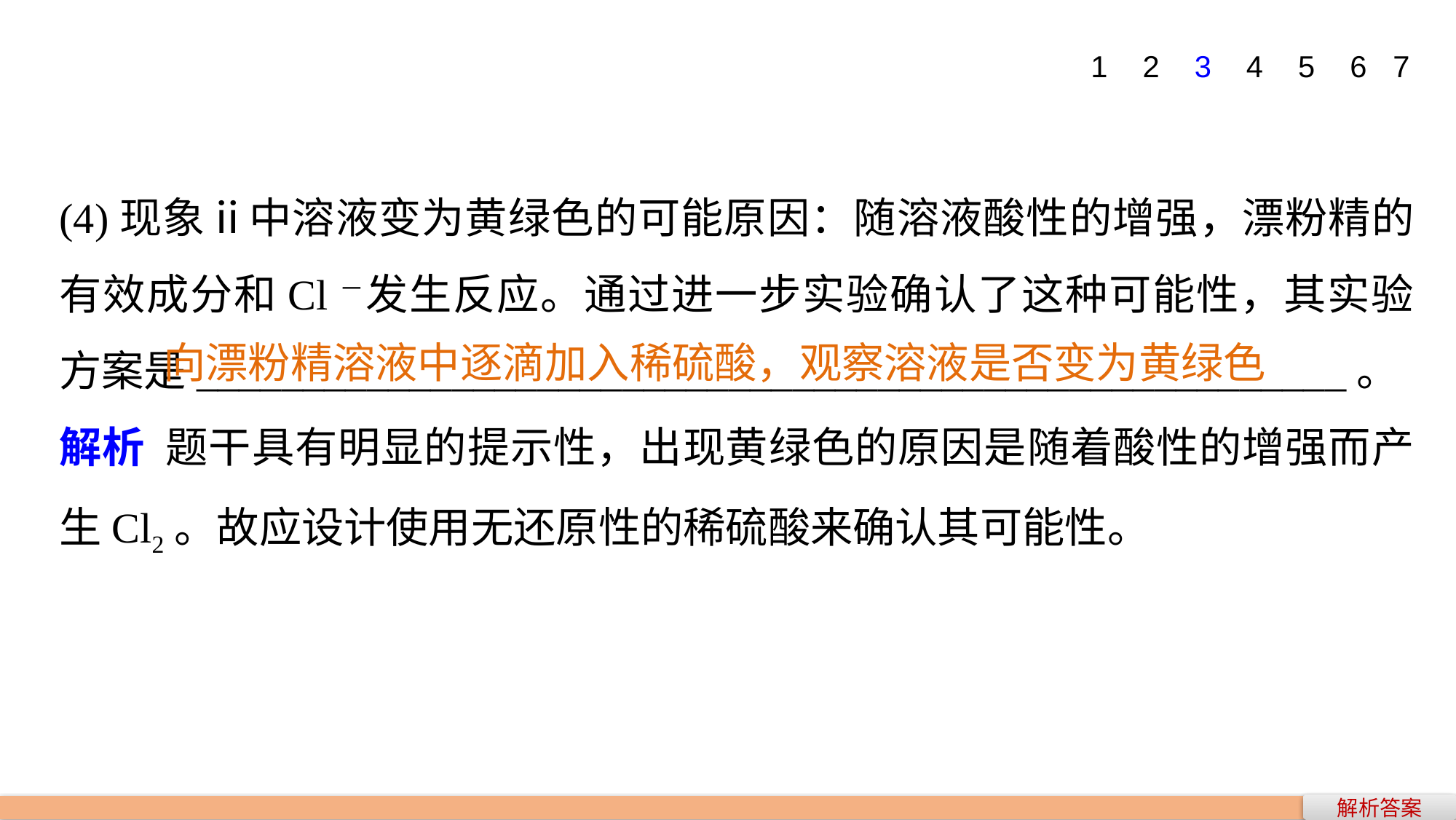

1
2
3
4
5
6
7
(4)现象ⅱ中溶液变为黄绿色的可能原因：随溶液酸性的增强，漂粉精的有效成分和Cl－发生反应。通过进一步实验确认了这种可能性，其实验方案是______________________________________________________。
解析  题干具有明显的提示性，出现黄绿色的原因是随着酸性的增强而产生Cl2。故应设计使用无还原性的稀硫酸来确认其可能性。
向漂粉精溶液中逐滴加入稀硫酸，观察溶液是否变为黄绿色
解析答案